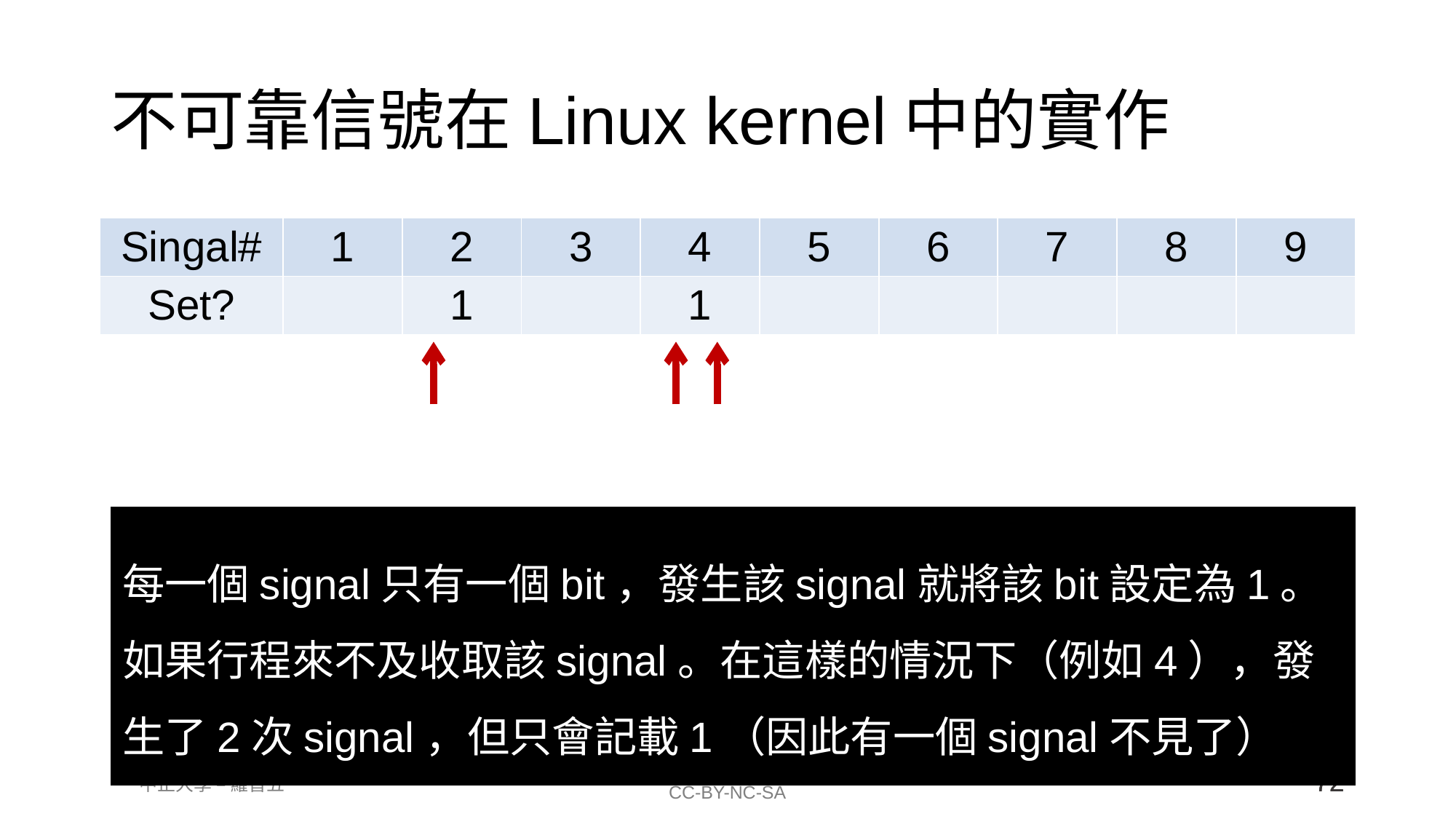

# 不可靠信號在Linux kernel中的實作
| Singal# | 1 | 2 | 3 | 4 | 5 | 6 | 7 | 8 | 9 |
| --- | --- | --- | --- | --- | --- | --- | --- | --- | --- |
| Set? |  | 1 |  | 1 |  |  |  |  |  |
每一個signal只有一個bit，發生該signal就將該bit設定為1。
如果行程來不及收取該signal。在這樣的情況下（例如4），發生了2次signal，但只會記載1（因此有一個signal不見了）